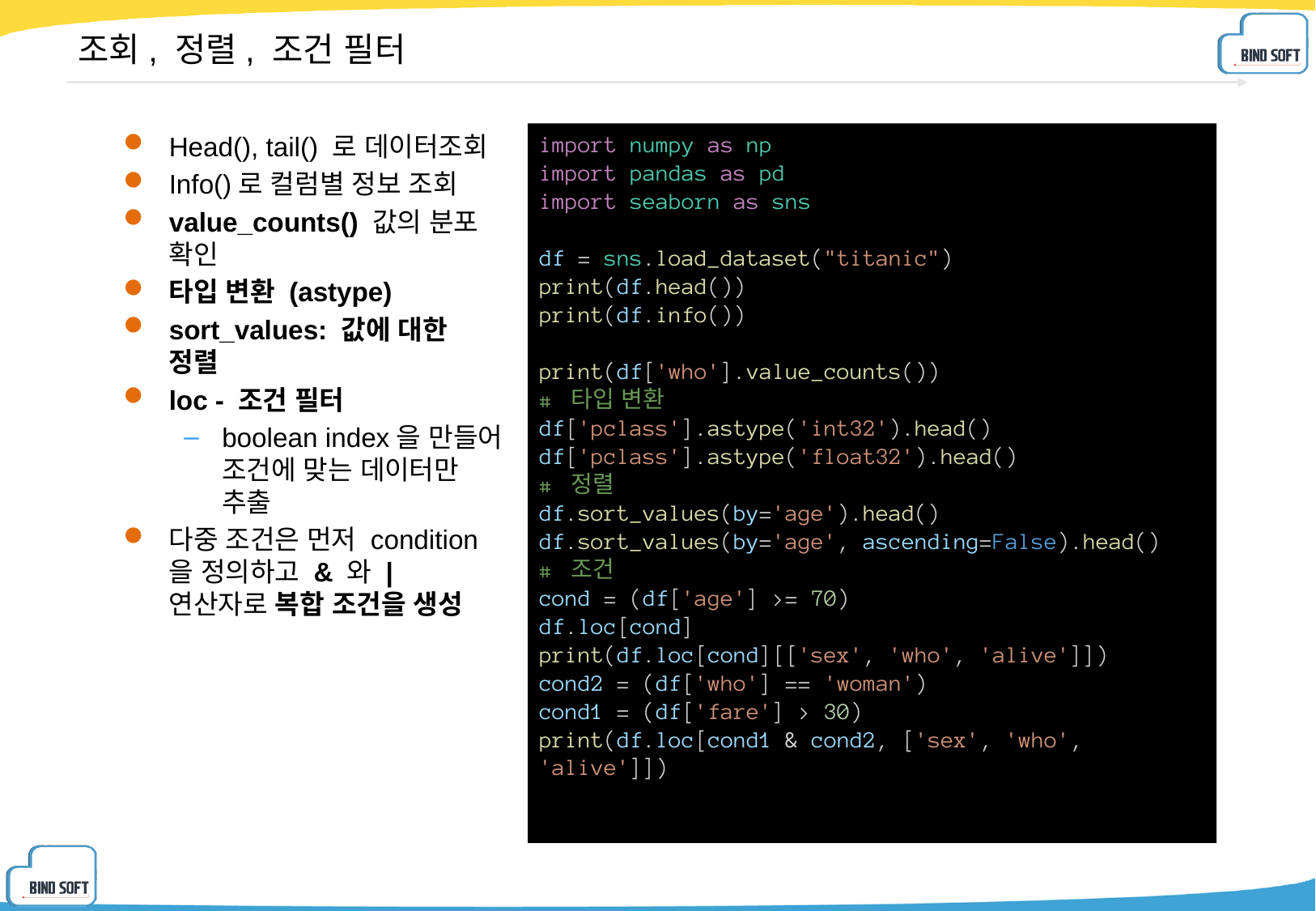

# 조회, 정렬, 조건 필터
Head(), tail() 로 데이터조회
Info()로 컬럼별 정보 조회
value_counts() 값의 분포 확인
타입 변환 (astype)
sort_values: 값에 대한 정렬
loc - 조건 필터
boolean index을 만들어 조건에 맞는 데이터만 추출
다중 조건은 먼저 condition을 정의하고 & 와 | 연산자로 복합 조건을 생성
import numpy as np
import pandas as pd
import seaborn as sns
df = sns.load_dataset("titanic")
print(df.head())
print(df.info())
print(df['who'].value_counts())
# 타입 변환
df['pclass'].astype('int32').head()
df['pclass'].astype('float32').head()
# 정렬
df.sort_values(by='age').head()
df.sort_values(by='age', ascending=False).head()
# 조건
cond = (df['age'] >= 70)
df.loc[cond]
print(df.loc[cond][['sex', 'who', 'alive']])
cond2 = (df['who'] == 'woman')
cond1 = (df['fare'] > 30)
print(df.loc[cond1 & cond2, ['sex', 'who', 'alive']])